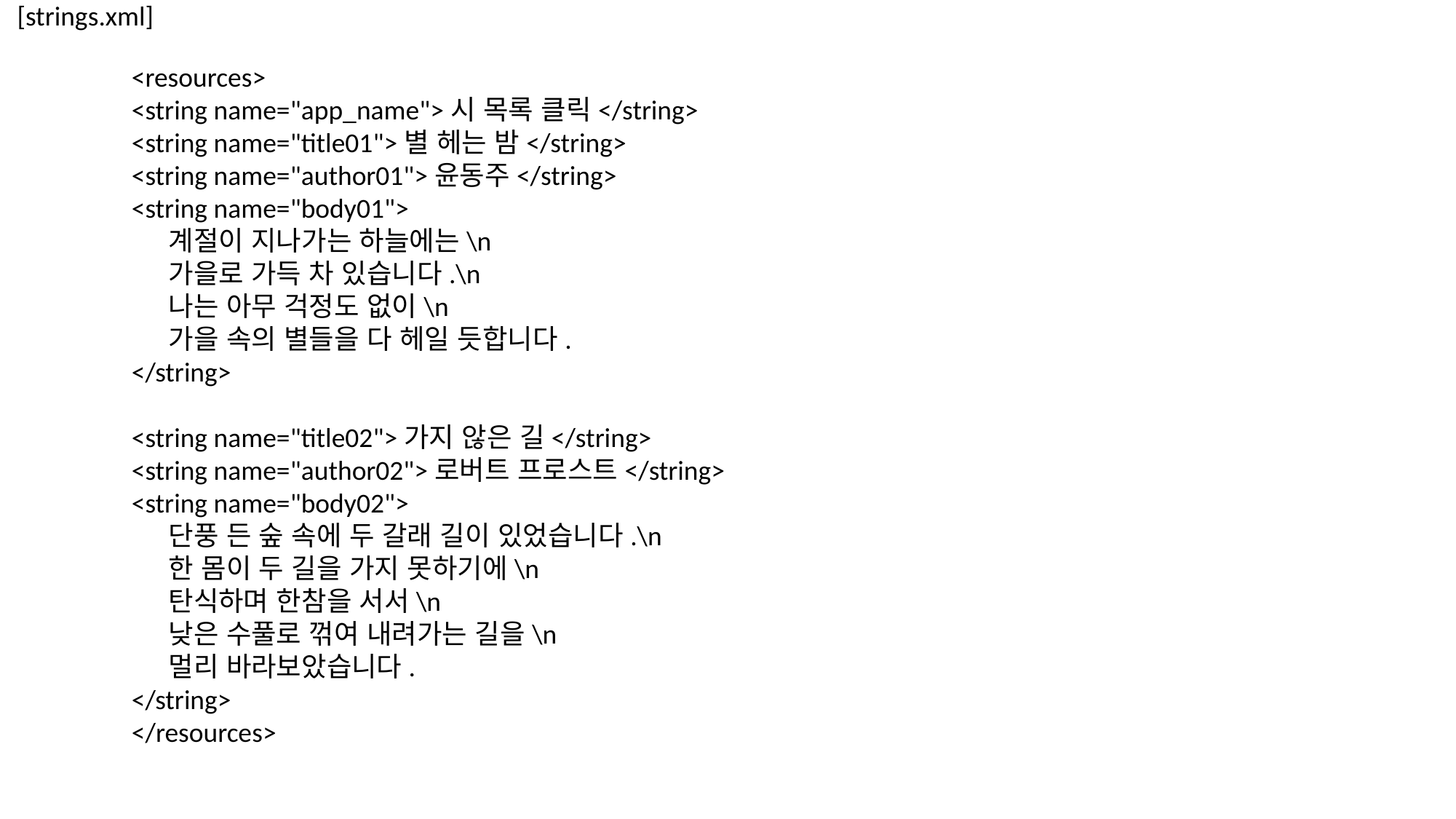

[strings.xml]
<resources>
<string name="app_name">시 목록 클릭</string>
<string name="title01">별 헤는 밤</string>
<string name="author01">윤동주</string>
<string name="body01">
    계절이 지나가는 하늘에는\n
    가을로 가득 차 있습니다.\n
    나는 아무 걱정도 없이\n
    가을 속의 별들을 다 헤일 듯합니다.
</string>

<string name="title02">가지 않은 길</string>
<string name="author02">로버트 프로스트</string>
<string name="body02">
    단풍 든 숲 속에 두 갈래 길이 있었습니다.\n
    한 몸이 두 길을 가지 못하기에\n
    탄식하며 한참을 서서\n
    낮은 수풀로 꺾여 내려가는 길을\n
    멀리 바라보았습니다.
</string>
</resources>